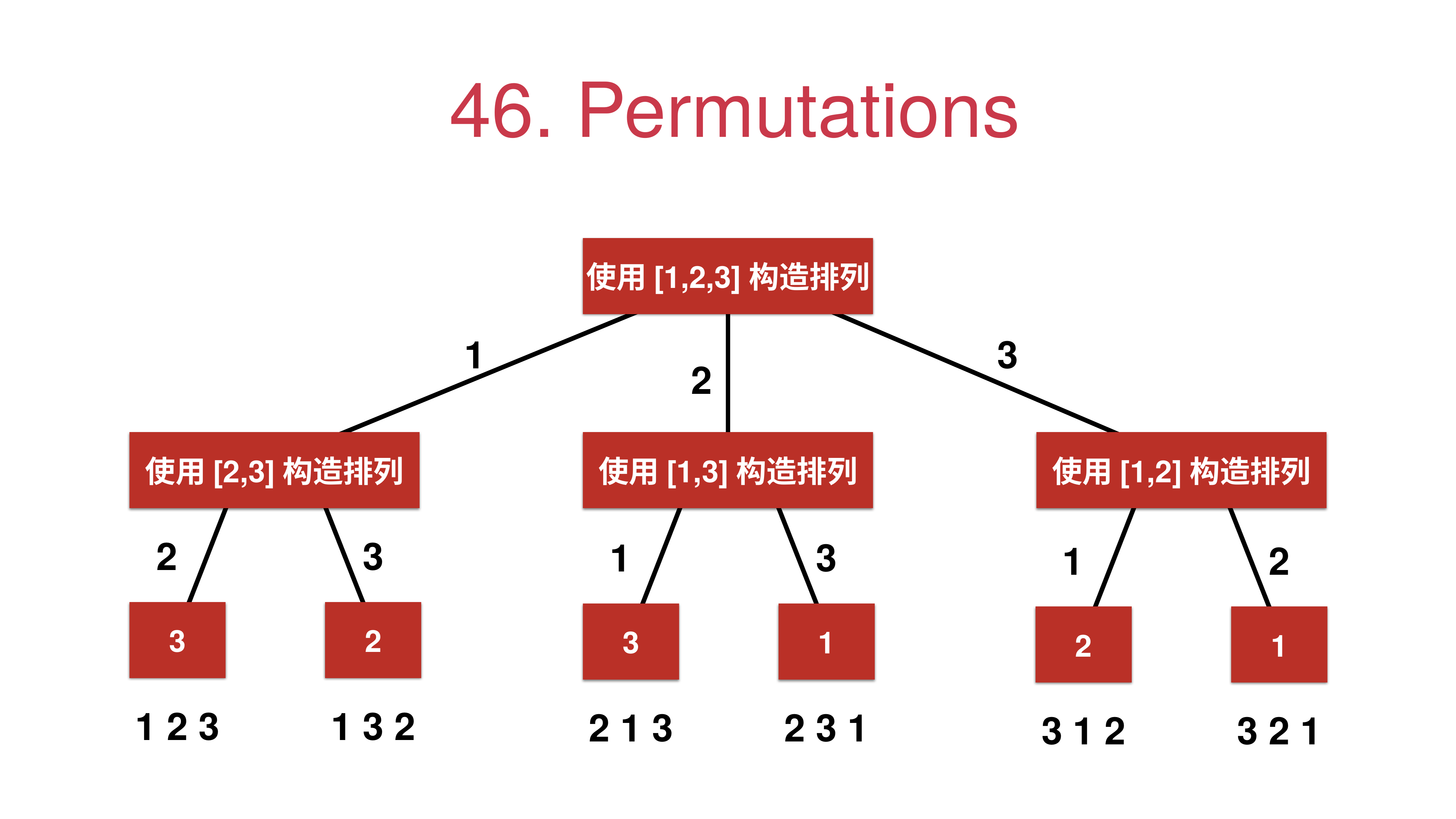

# 46. Permutations
使用[1,2,3]构造排列

1
3
2
使用[2,3]构造排列
使用[1,3]构造排列
使用[1,2]构造排列

2
3
1
3
1
2
3
2
3
1
2
1
1 2 3
1 3 2
2 1 3
2 3 1
3 1 2
3 2 1